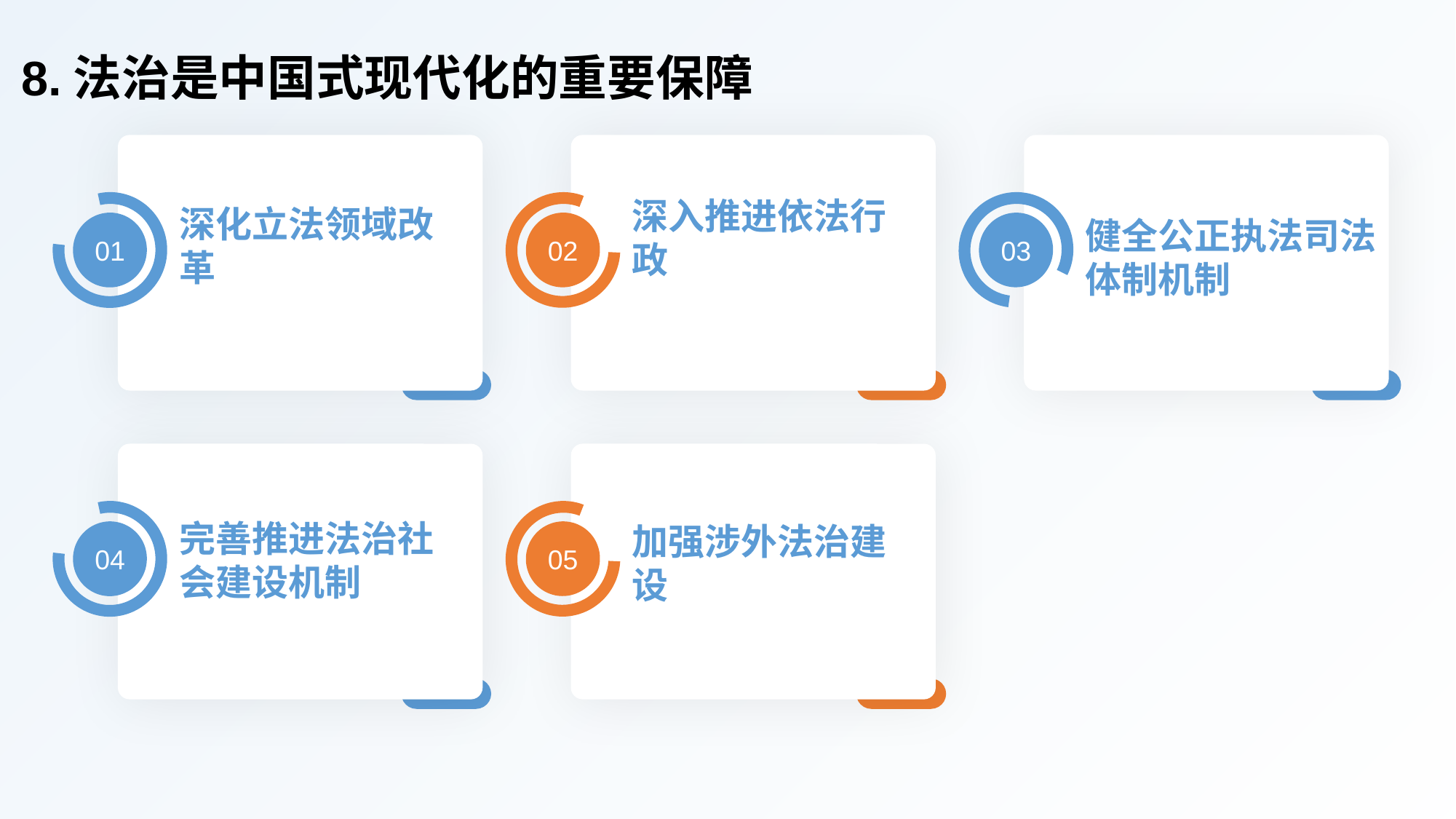

8.法治是中国式现代化的重要保障

深化立法领域改革
深入推进依法行政
健全公正执法司法体制机制

01
02
03

完善推进法治社会建设机制
加强涉外法治建设

04
05